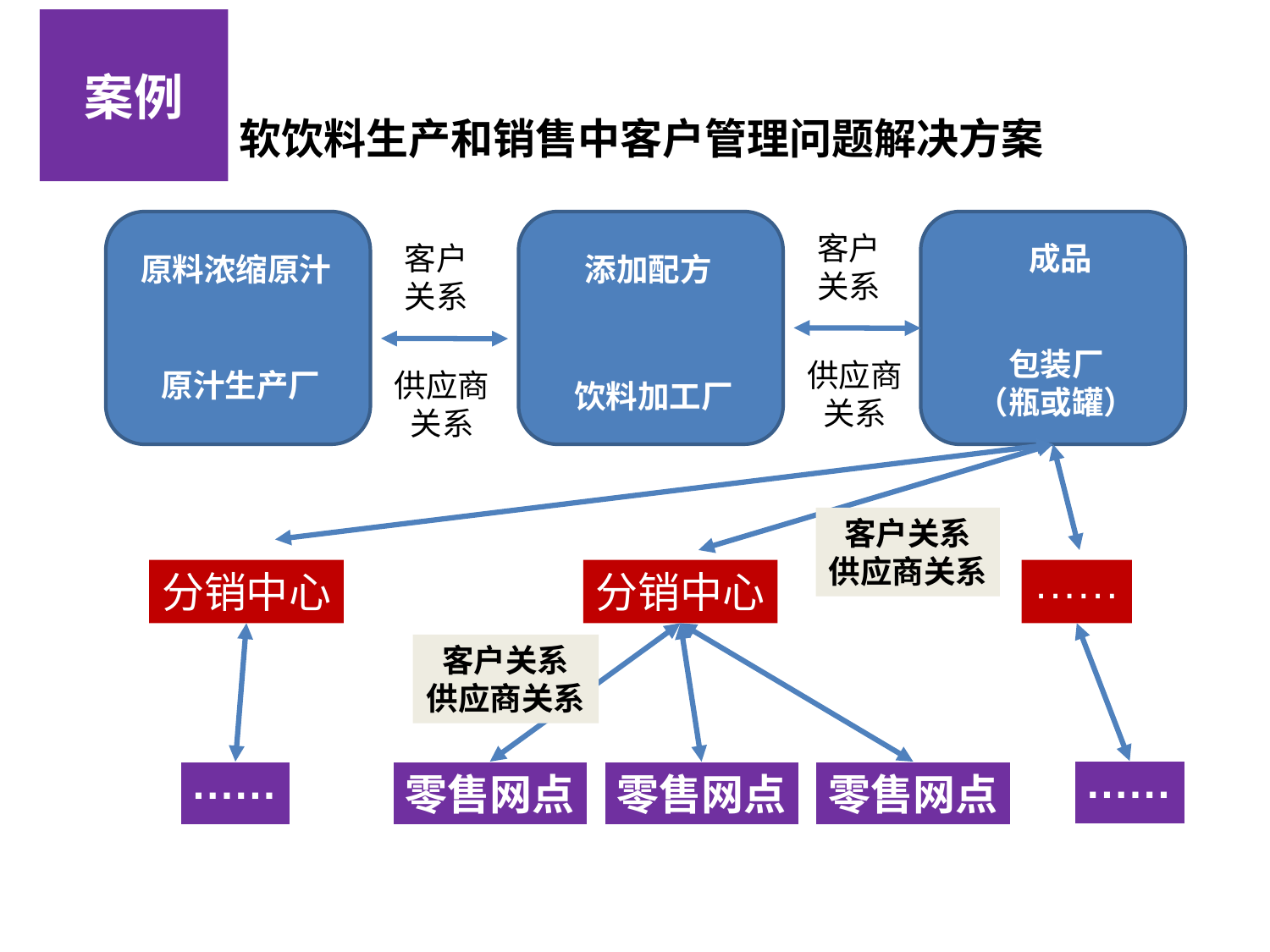

# 案例
软饮料生产和销售中客户管理问题解决方案

原料浓缩原汁
原汁生产厂

添加配方
饮料加工厂

成品
包装厂
（瓶或罐）
客户
关系
供应商
关系
客户
关系
供应商
关系
客户关系
供应商关系
分销中心
分销中心
······
客户关系
供应商关系
······
······
零售网点
零售网点
零售网点